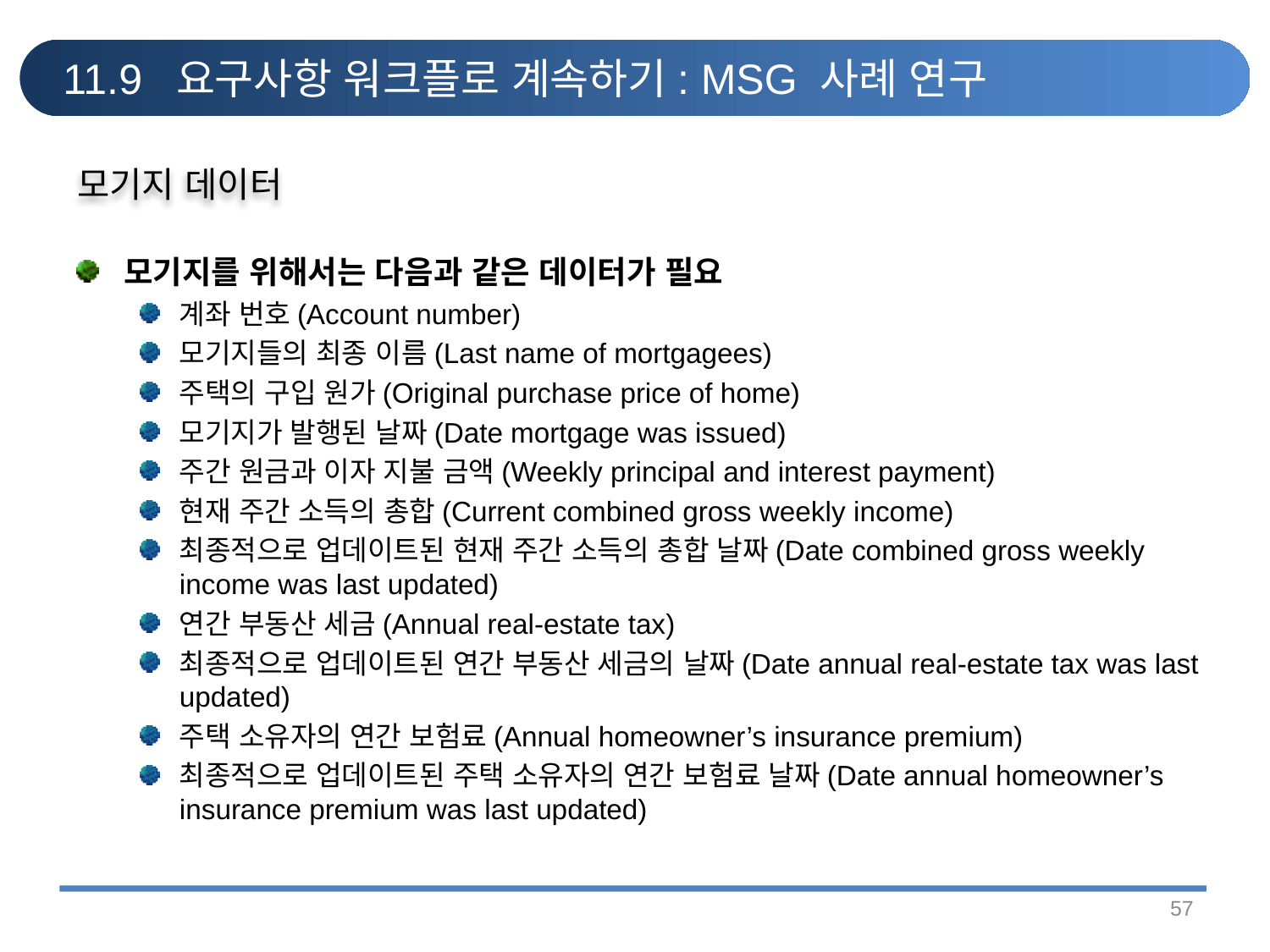

# 11.9  요구사항 워크플로 계속하기: MSG 사례 연구
모기지 데이터
모기지를 위해서는 다음과 같은 데이터가 필요
계좌 번호(Account number)
모기지들의 최종 이름(Last name of mortgagees)
주택의 구입 원가(Original purchase price of home)
모기지가 발행된 날짜(Date mortgage was issued)
주간 원금과 이자 지불 금액(Weekly principal and interest payment)
현재 주간 소득의 총합(Current combined gross weekly income)
최종적으로 업데이트된 현재 주간 소득의 총합 날짜(Date combined gross weekly income was last updated)
연간 부동산 세금(Annual real-estate tax)
최종적으로 업데이트된 연간 부동산 세금의 날짜(Date annual real-estate tax was last updated)
주택 소유자의 연간 보험료(Annual homeowner’s insurance premium)
최종적으로 업데이트된 주택 소유자의 연간 보험료 날짜(Date annual homeowner’s insurance premium was last updated)

57